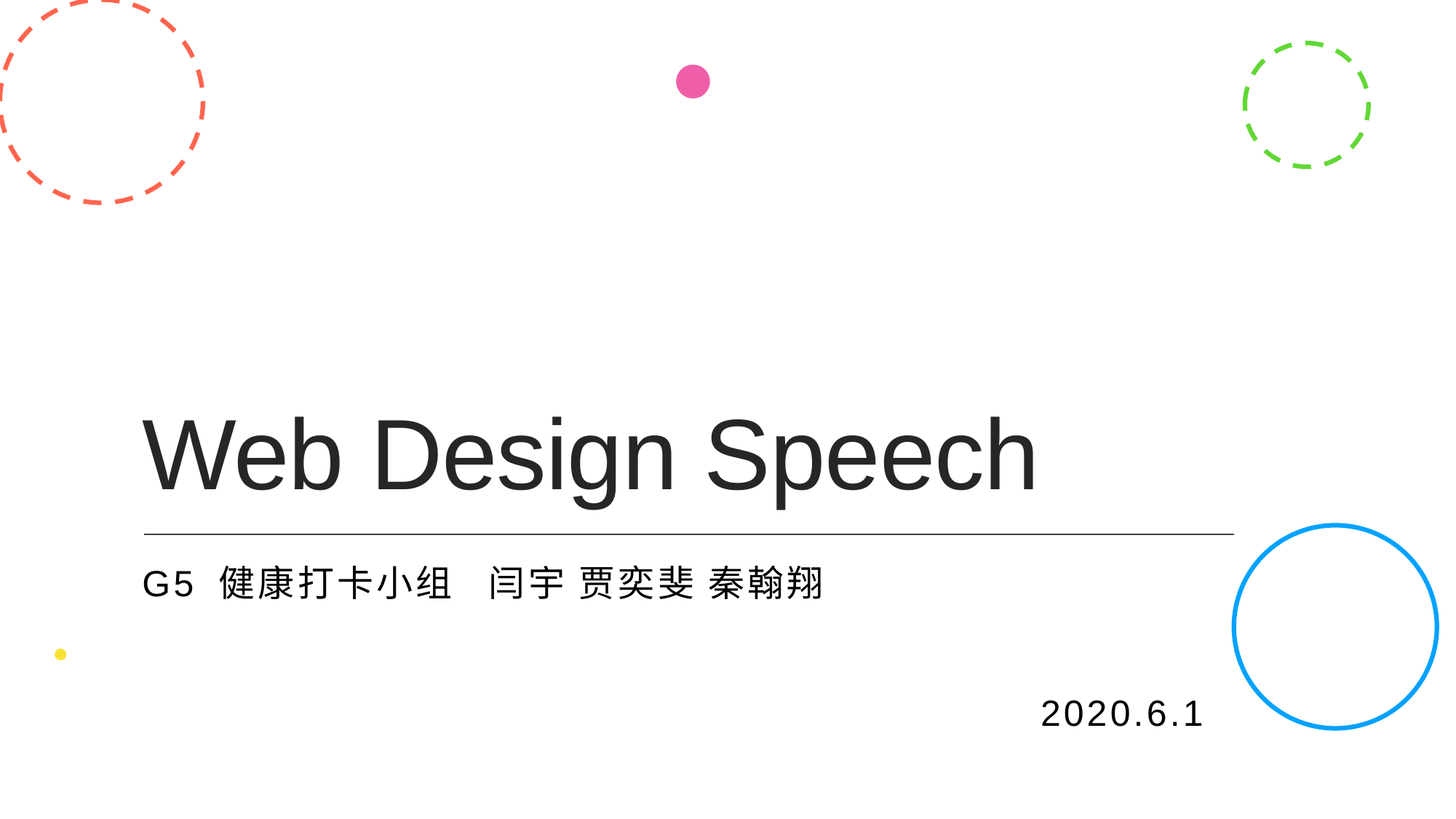

# Web Design Speech
G5 健康打卡小组   闫宇 贾奕斐 秦翰翔

                                                              2020.6.1